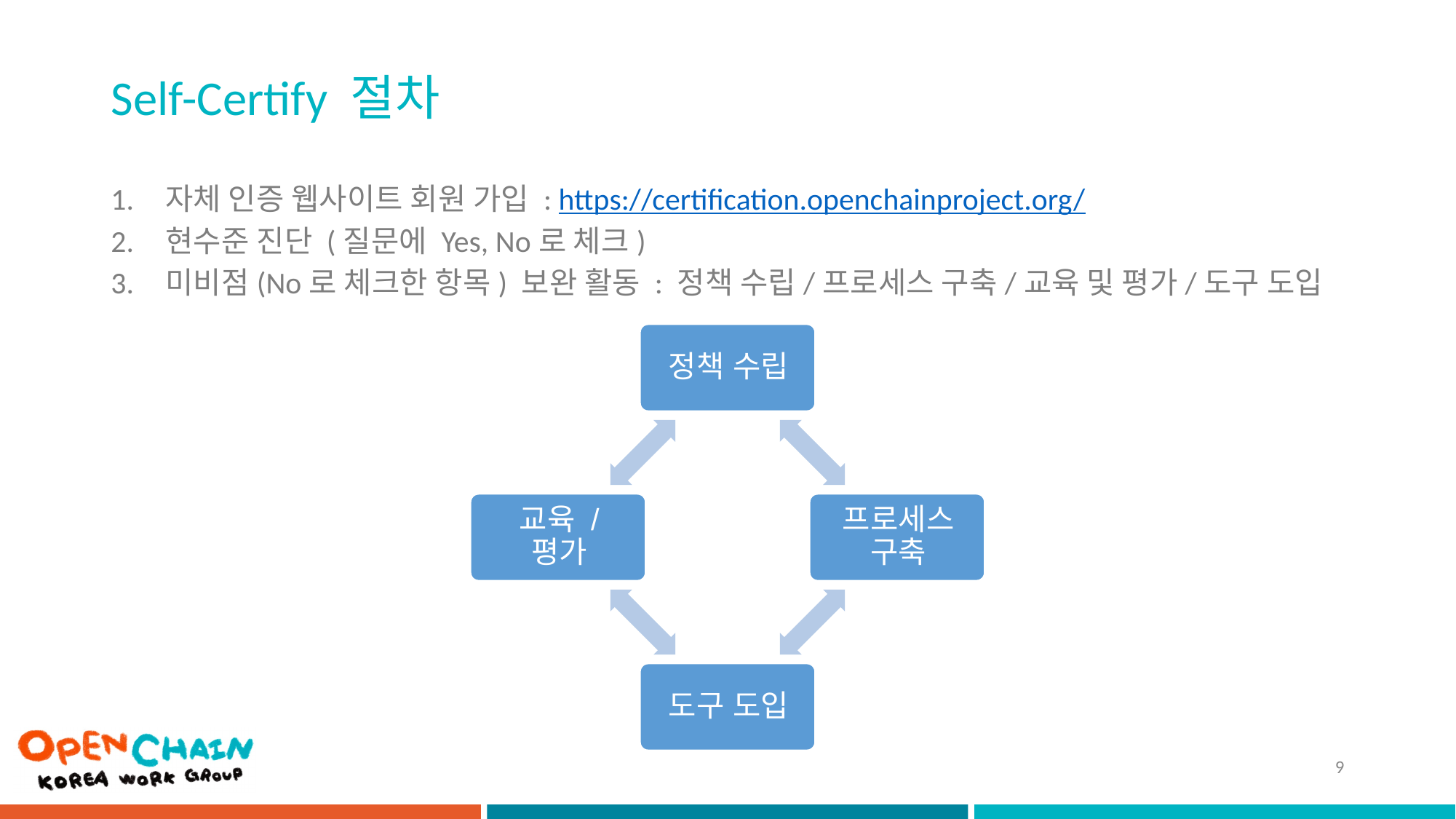

# Self-Certify 절차
자체 인증 웹사이트 회원 가입 : https://certification.openchainproject.org/
현수준 진단 (질문에 Yes, No로 체크)
미비점(No로 체크한 항목) 보완 활동 : 정책 수립/프로세스 구축/교육 및 평가/도구 도입

정책 수립

프로세스 구축

도구 도입

교육 / 평가

9